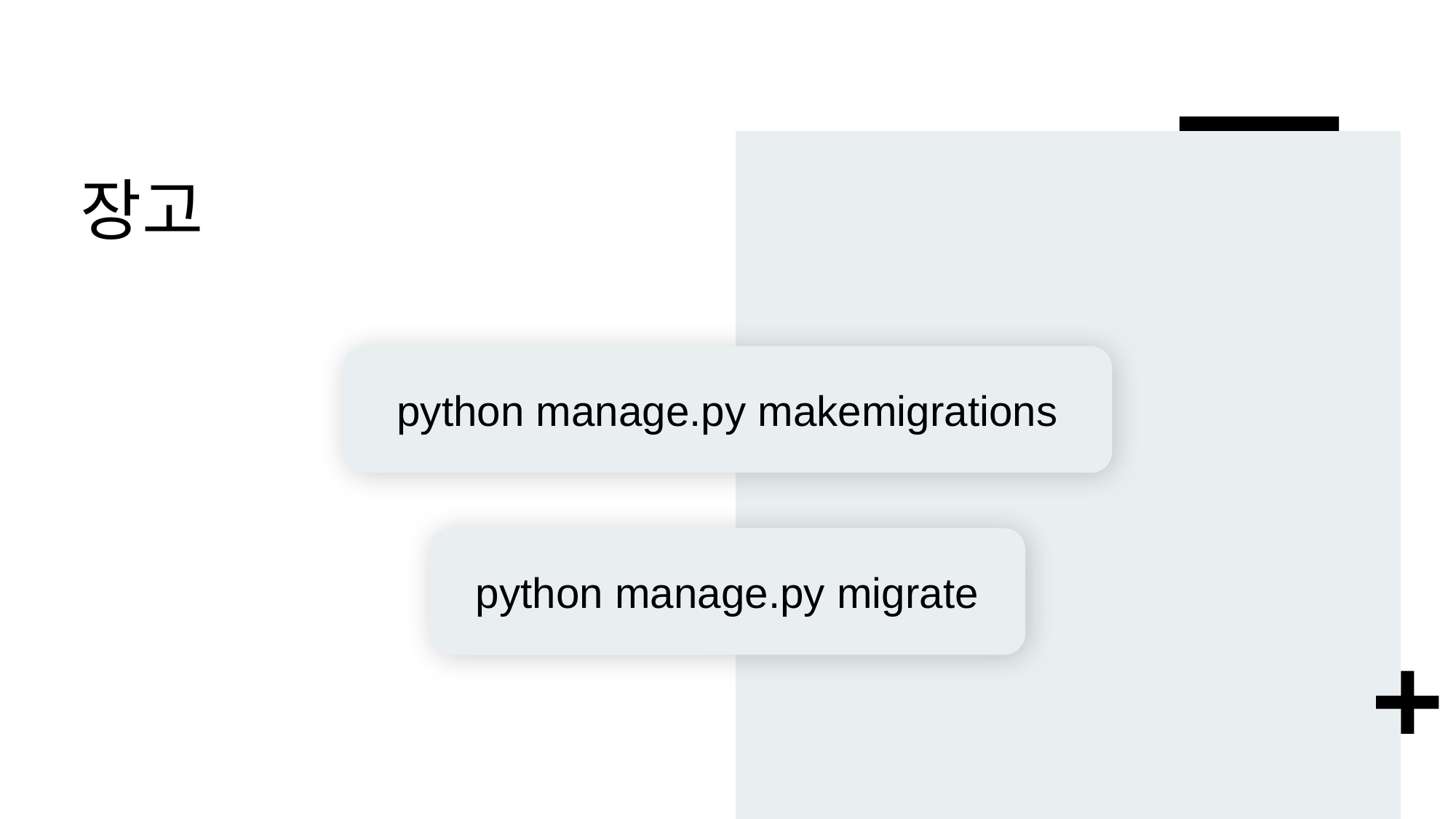

# 장고
python manage.py makemigrations
python manage.py migrate